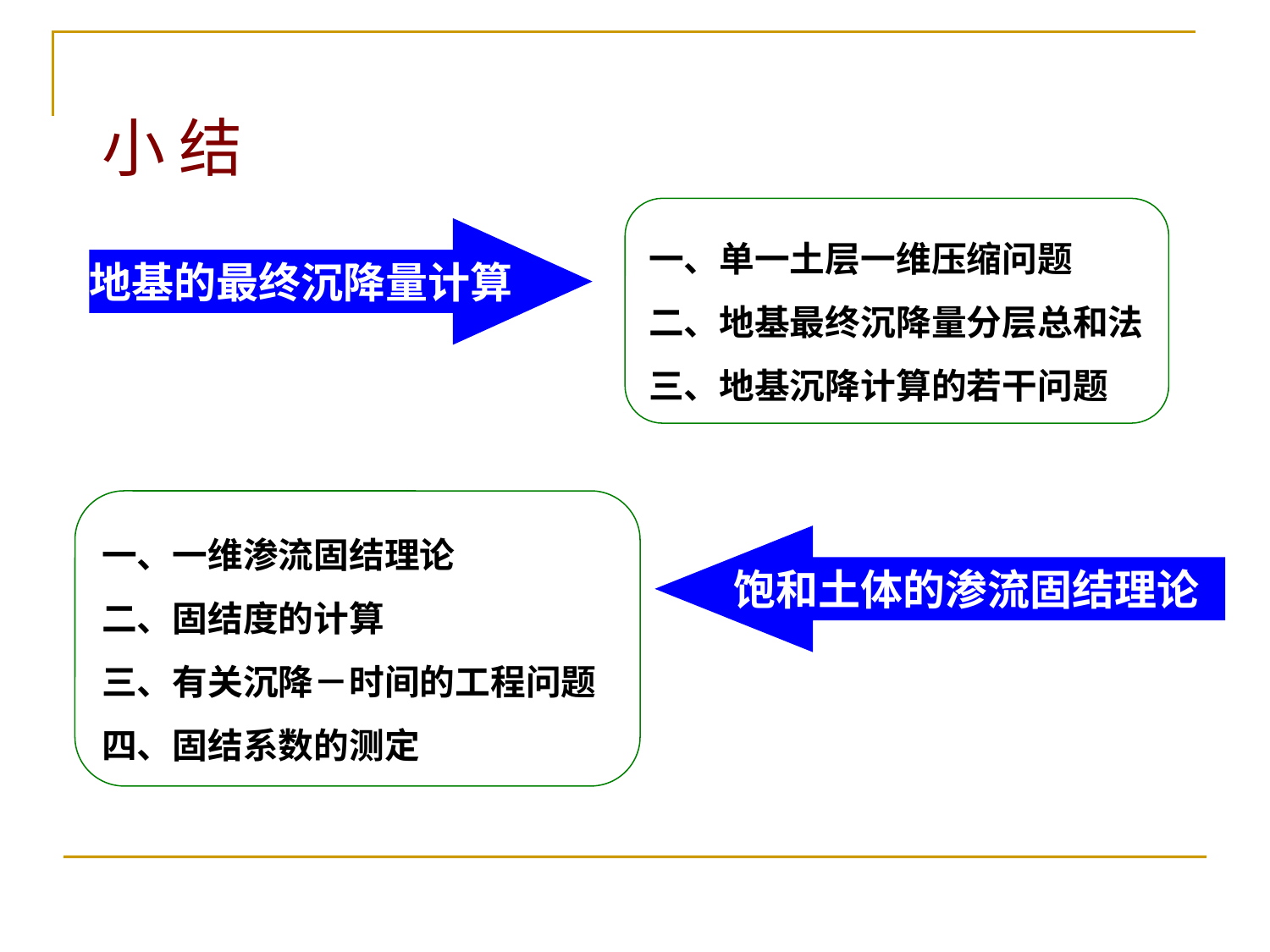

小 结
一、单一土层一维压缩问题
二、地基最终沉降量分层总和法
三、地基沉降计算的若干问题
地基的最终沉降量计算
一、一维渗流固结理论
二、固结度的计算
三、有关沉降－时间的工程问题
四、固结系数的测定
饱和土体的渗流固结理论
128